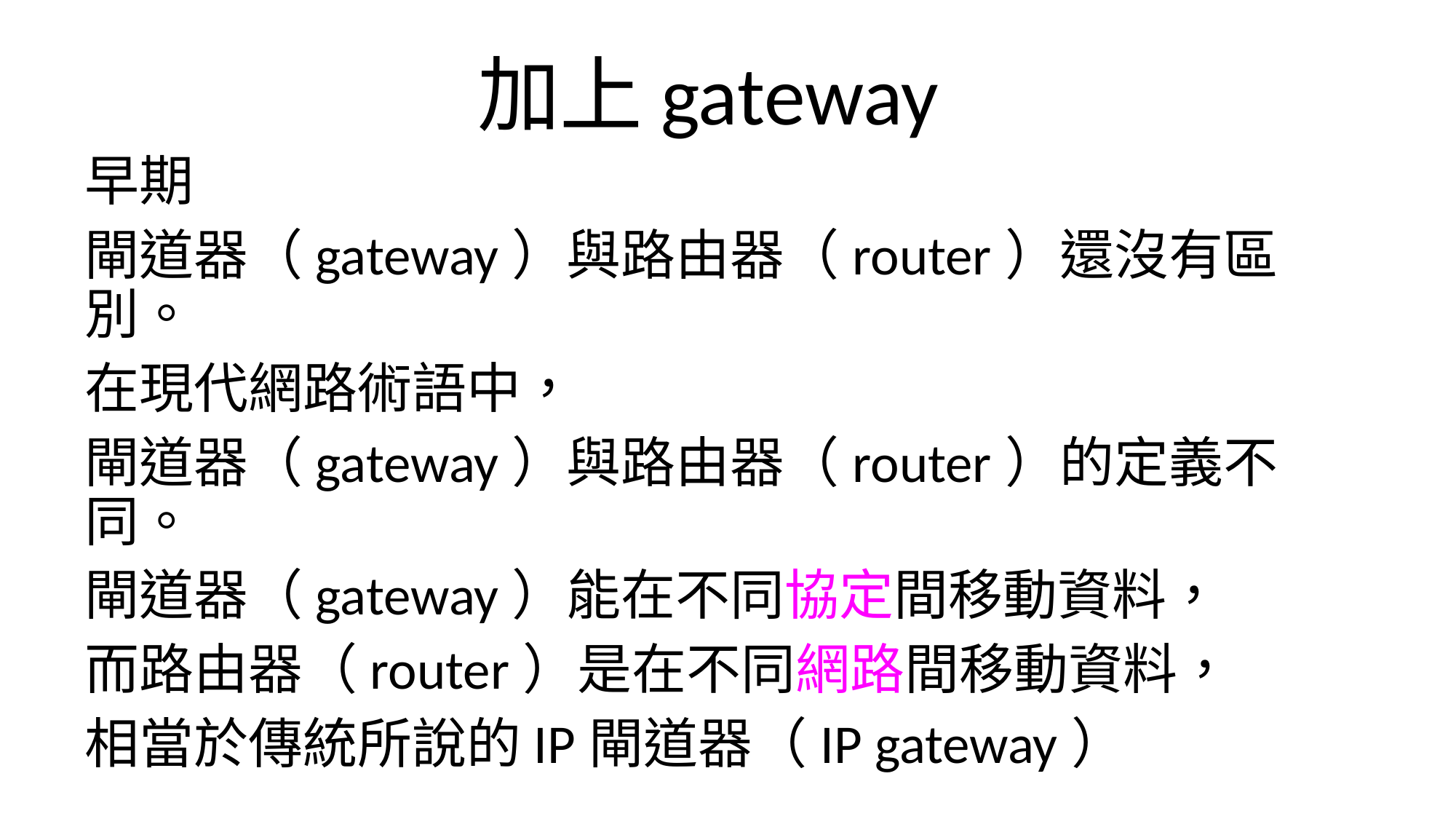

# 加上gateway
早期
閘道器（gateway）與路由器（router）還沒有區別。
在現代網路術語中，
閘道器（gateway）與路由器（router）的定義不同。
閘道器（gateway）能在不同協定間移動資料，
而路由器（router）是在不同網路間移動資料，
相當於傳統所說的IP閘道器（IP gateway）